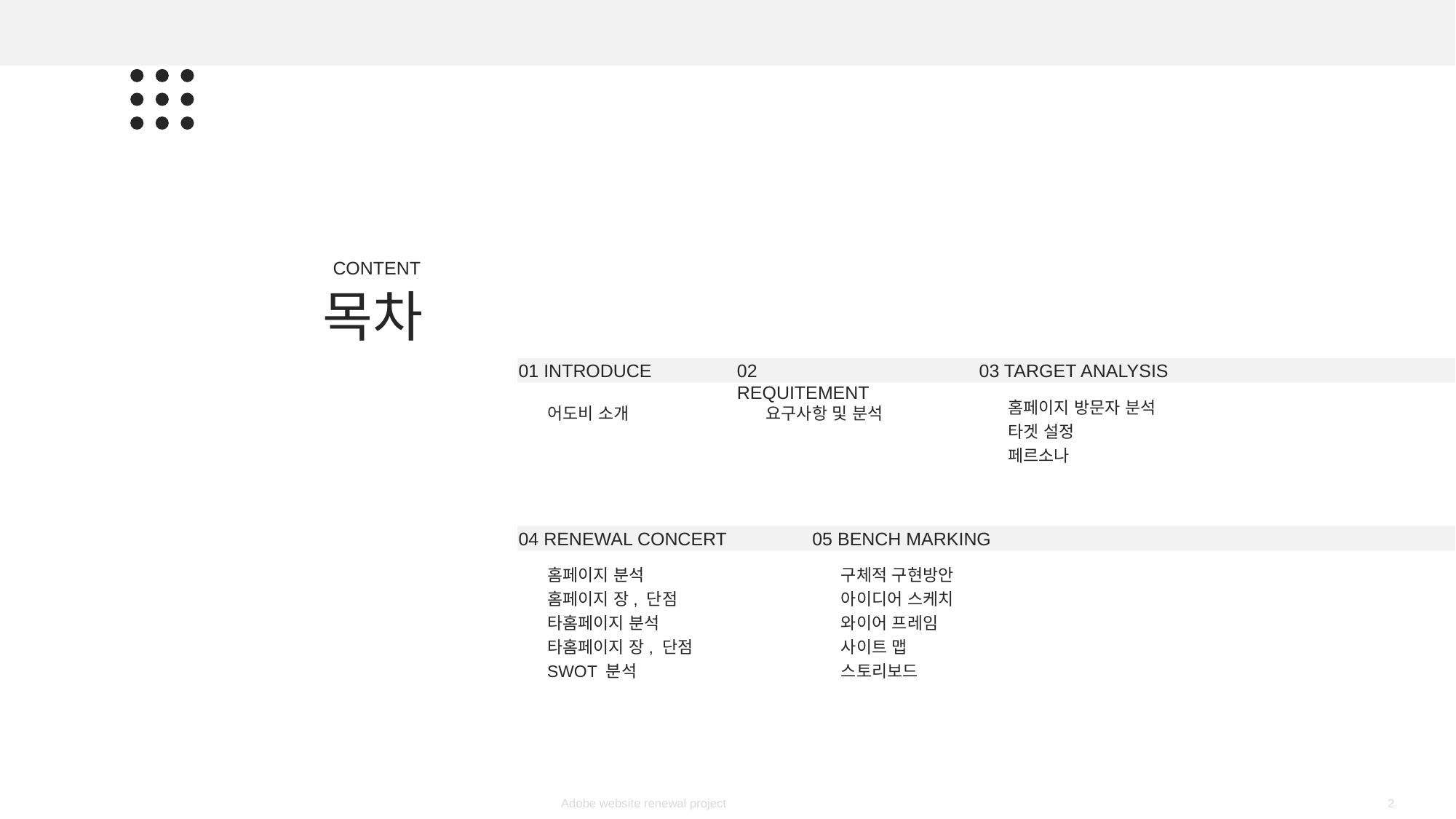

CONTENT
목차
01 INTRODUCE
어도비 소개
02 REQUITEMENT
요구사항 및 분석
03 TARGET ANALYSIS
홈페이지 방문자 분석
타겟 설정
페르소나
04 RENEWAL CONCERT
홈페이지 분석
홈페이지 장, 단점
타홈페이지 분석
타홈페이지 장, 단점
SWOT 분석
05 BENCH MARKING
구체적 구현방안
아이디어 스케치
와이어 프레임
사이트 맵
스토리보드
Adobe website renewal project
2